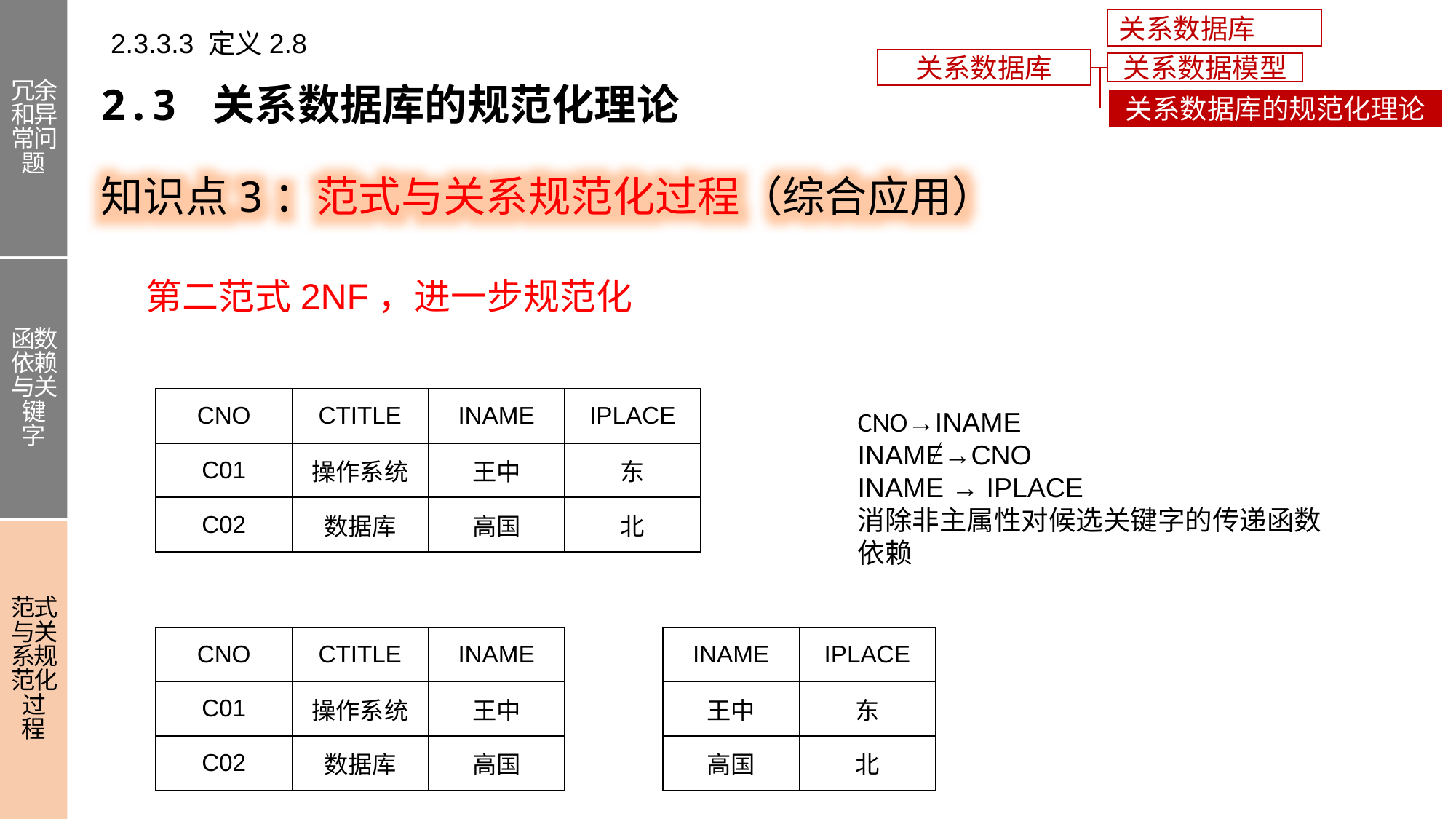

冗余和异常问题
函数依赖与关键字
范式与关系规范化过程
关系数据库概述
2.3.3.3 定义2.8
关系数据库
关系数据模型
2.3 关系数据库的规范化理论
关系数据库的规范化理论
知识点3：范式与关系规范化过程（综合应用）
第二范式2NF，进一步规范化
| CNO | CTITLE | INAME | IPLACE |
| --- | --- | --- | --- |
| C01 | 操作系统 | 王中 | 东 |
| C02 | 数据库 | 高国 | 北 |
CNO→INAME
INAME→CNO
INAME → IPLACE
消除非主属性对候选关键字的传递函数依赖
| CNO | CTITLE | INAME |
| --- | --- | --- |
| C01 | 操作系统 | 王中 |
| C02 | 数据库 | 高国 |
| INAME | IPLACE |
| --- | --- |
| 王中 | 东 |
| 高国 | 北 |